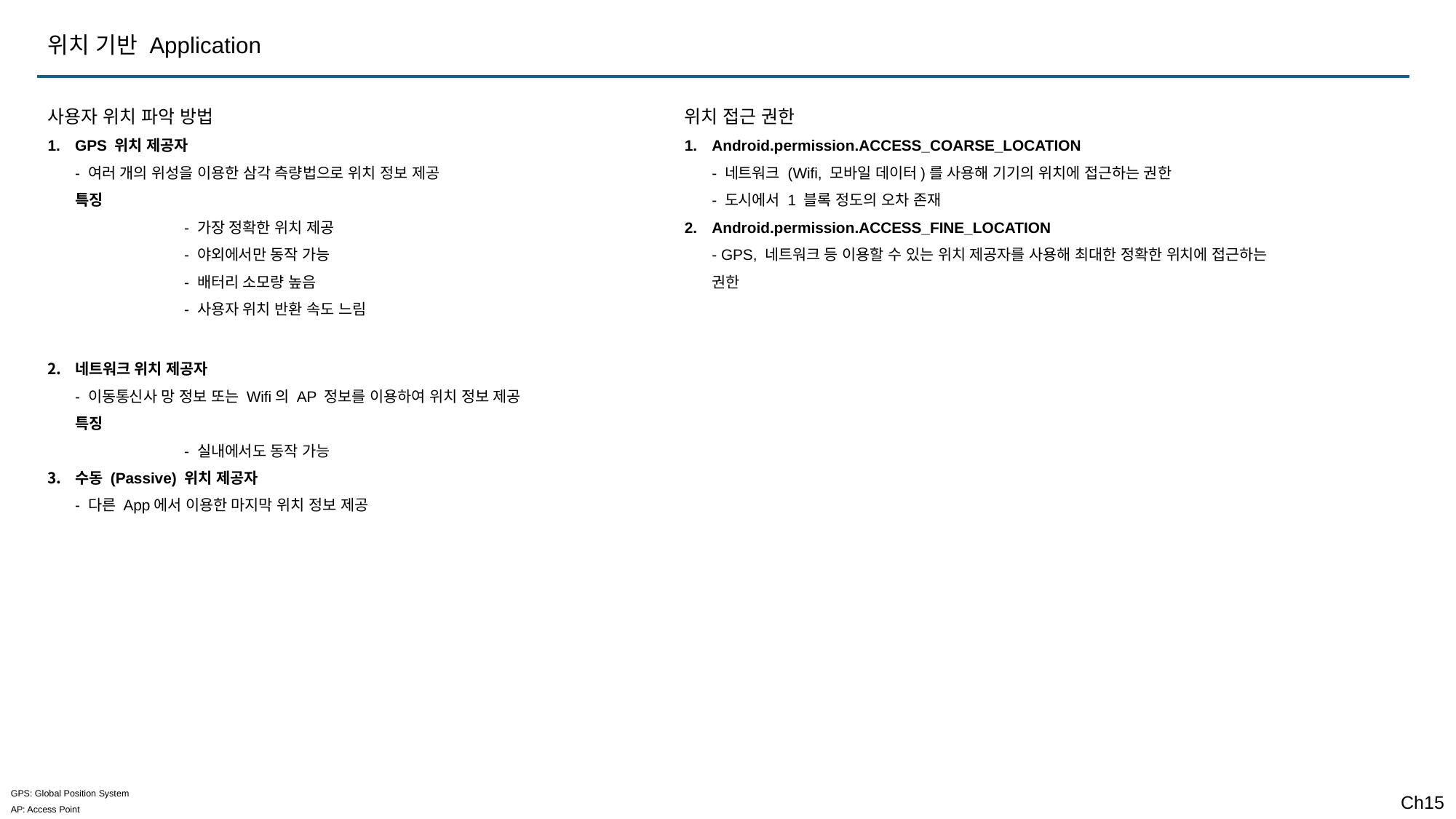

위치 기반 Application
사용자 위치 파악 방법
GPS 위치 제공자
- 여러 개의 위성을 이용한 삼각 측량법으로 위치 정보 제공
특징
	- 가장 정확한 위치 제공
	- 야외에서만 동작 가능
	- 배터리 소모량 높음
	- 사용자 위치 반환 속도 느림
네트워크 위치 제공자
- 이동통신사 망 정보 또는 Wifi의 AP 정보를 이용하여 위치 정보 제공
특징
	- 실내에서도 동작 가능
수동 (Passive) 위치 제공자
- 다른 App에서 이용한 마지막 위치 정보 제공
위치 접근 권한
Android.permission.ACCESS_COARSE_LOCATION
- 네트워크 (Wifi, 모바일 데이터)를 사용해 기기의 위치에 접근하는 권한
- 도시에서 1 블록 정도의 오차 존재
Android.permission.ACCESS_FINE_LOCATION
- GPS, 네트워크 등 이용할 수 있는 위치 제공자를 사용해 최대한 정확한 위치에 접근하는 권한
GPS: Global Position System
AP: Access Point
Ch15